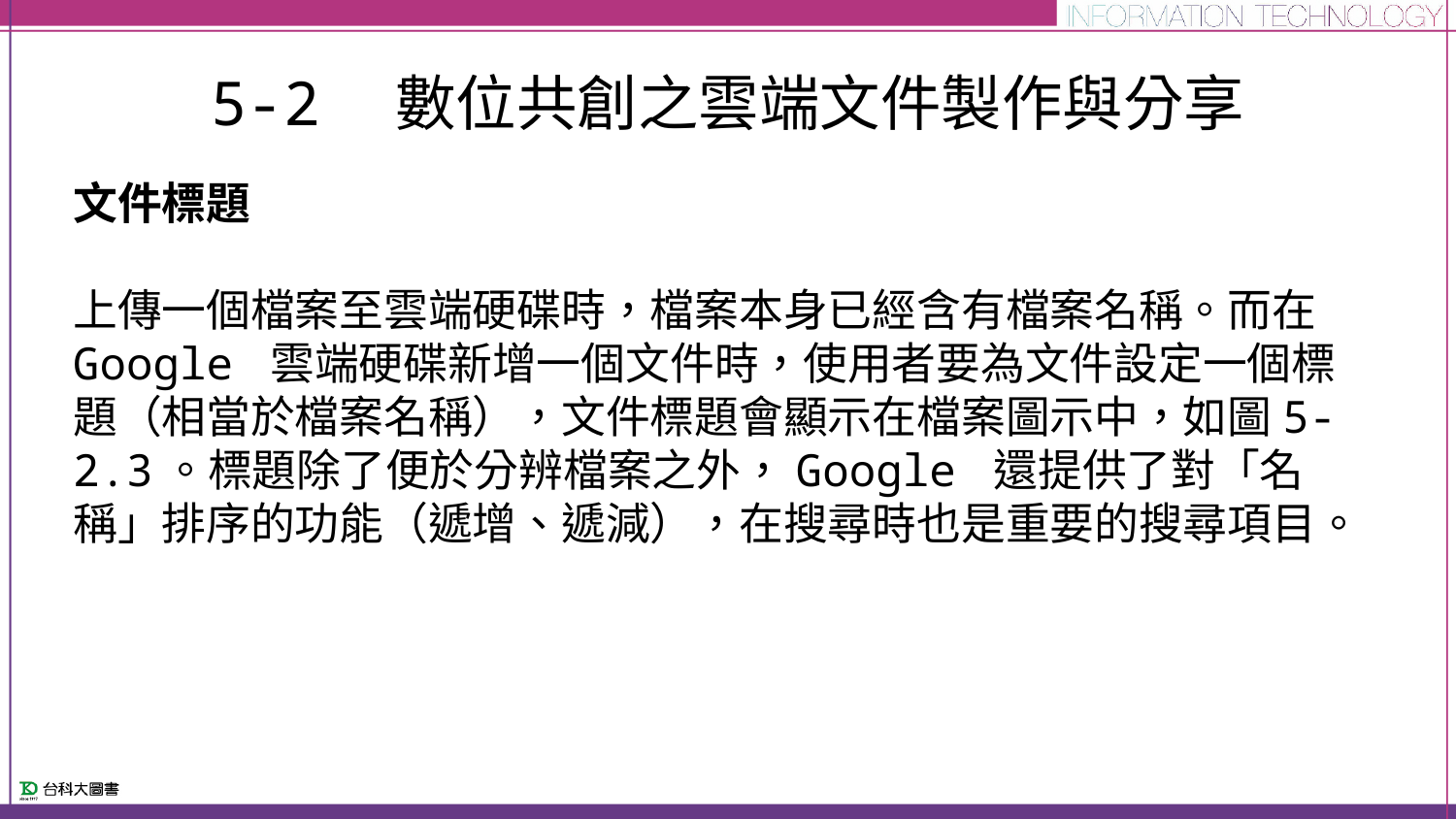

# 5-2　數位共創之雲端文件製作與分享
文件標題

上傳一個檔案至雲端硬碟時，檔案本身已經含有檔案名稱。而在Google 雲端硬碟新增一個文件時，使用者要為文件設定一個標題（相當於檔案名稱），文件標題會顯示在檔案圖示中，如圖5-2.3。標題除了便於分辨檔案之外，Google 還提供了對「名稱」排序的功能（遞增、遞減），在搜尋時也是重要的搜尋項目。